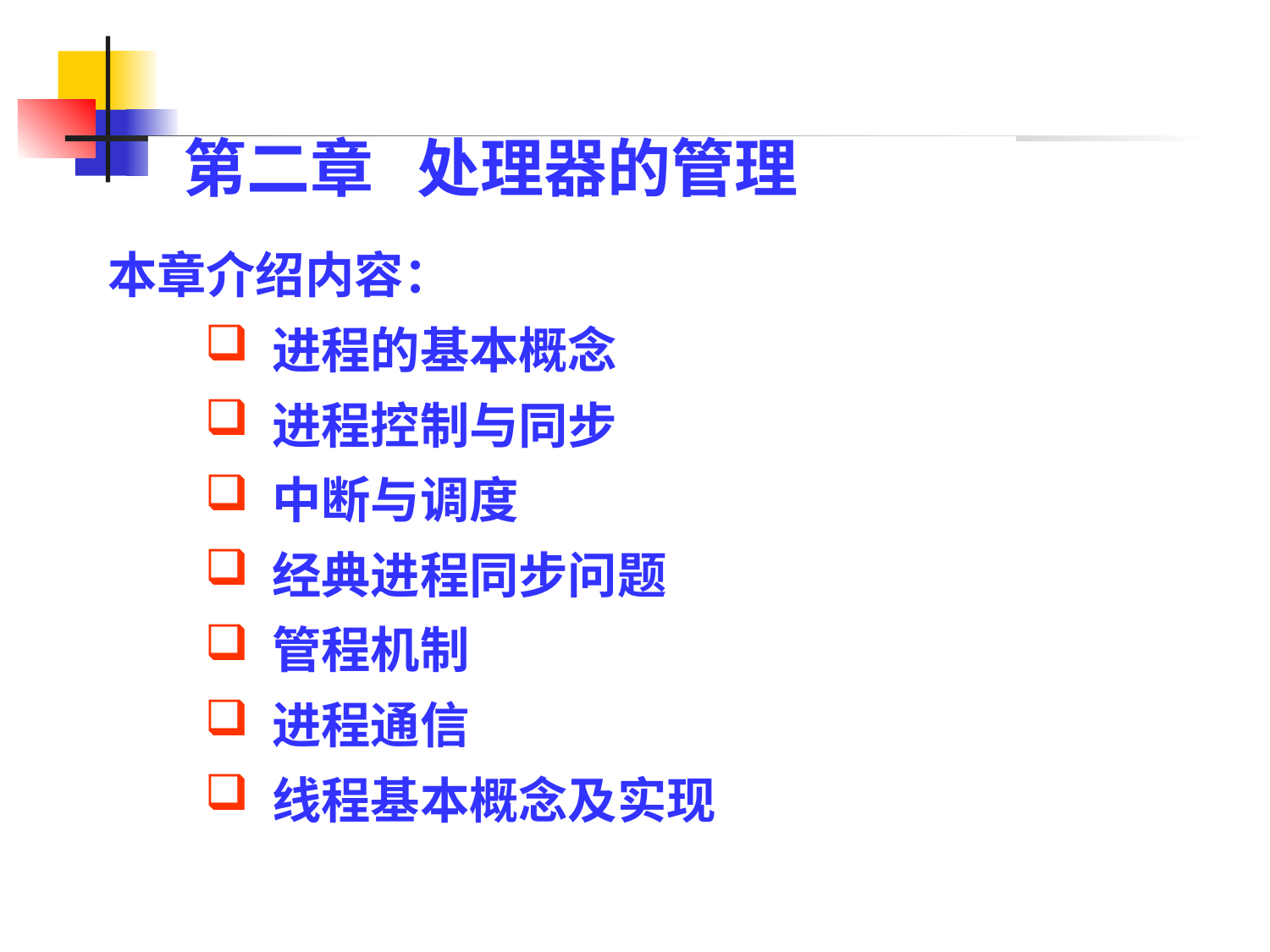

第二章   处理器的管理
本章介绍内容：
 进程的基本概念
 进程控制与同步
 中断与调度
 经典进程同步问题
 管程机制
 进程通信
 线程基本概念及实现